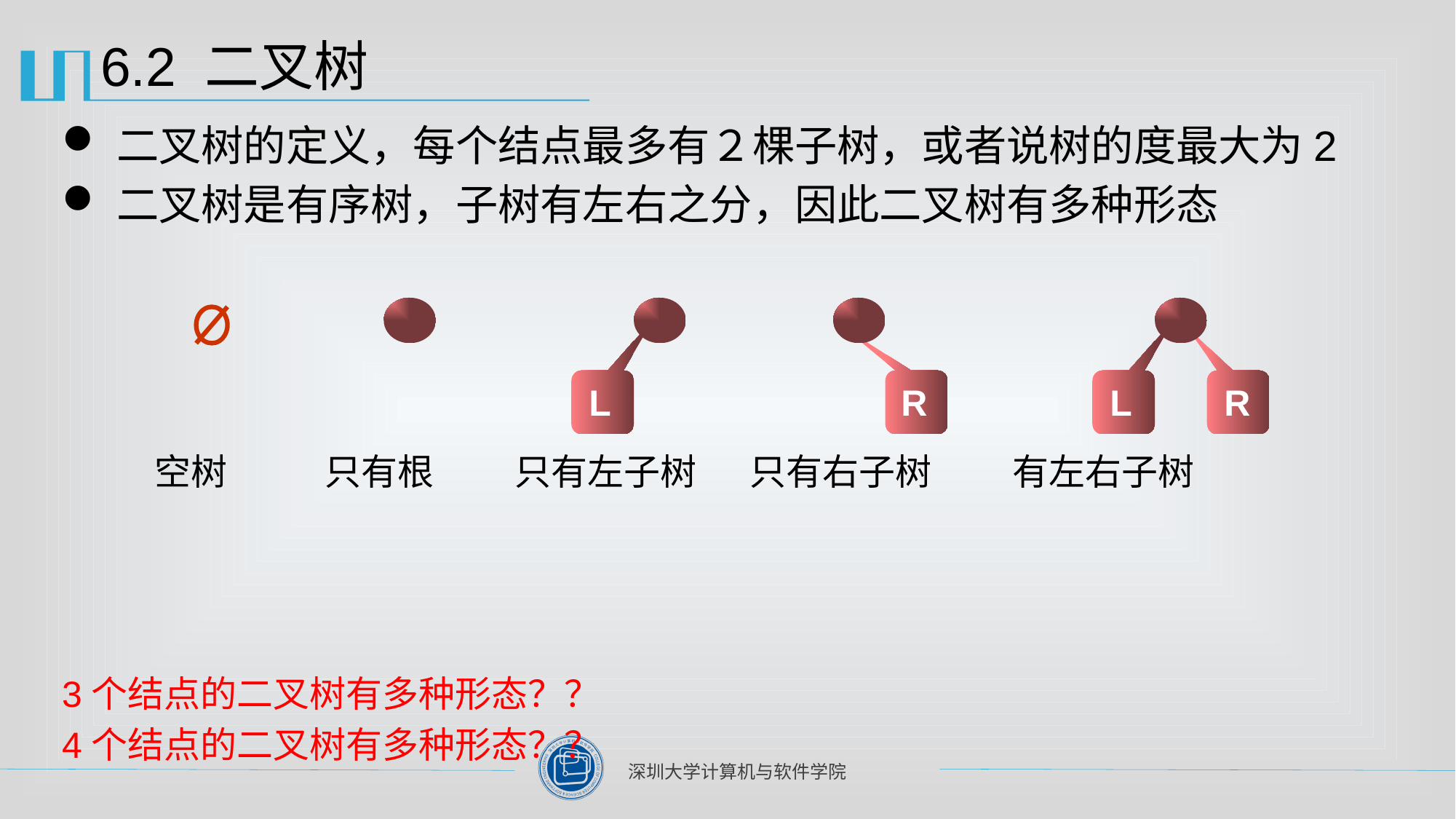

# 6.2 二叉树
二叉树的定义，每个结点最多有２棵子树，或者说树的度最大为2
二叉树是有序树，子树有左右之分，因此二叉树有多种形态

3个结点的二叉树有多种形态？？
4个结点的二叉树有多种形态？？

L
R
L
R
空树　　   只有根　　 只有左子树　  只有右子树　　 有左右子树
13